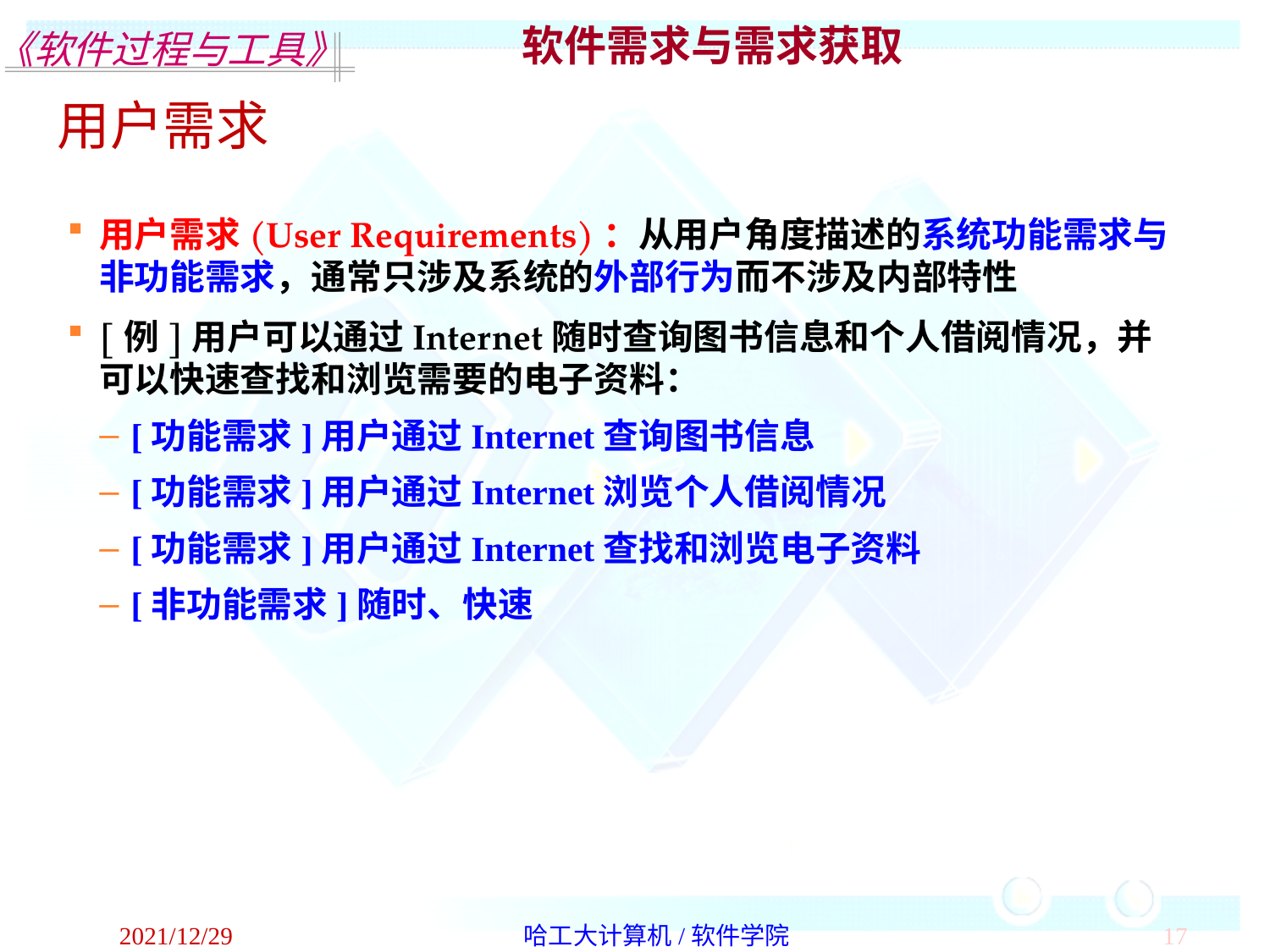

软件需求与需求获取
用户需求
用户需求(User Requirements)：从用户角度描述的系统功能需求与非功能需求，通常只涉及系统的外部行为而不涉及内部特性
[例]用户可以通过Internet随时查询图书信息和个人借阅情况，并可以快速查找和浏览需要的电子资料：
[功能需求]用户通过Internet查询图书信息
[功能需求]用户通过Internet浏览个人借阅情况
[功能需求]用户通过Internet查找和浏览电子资料
[非功能需求]随时、快速